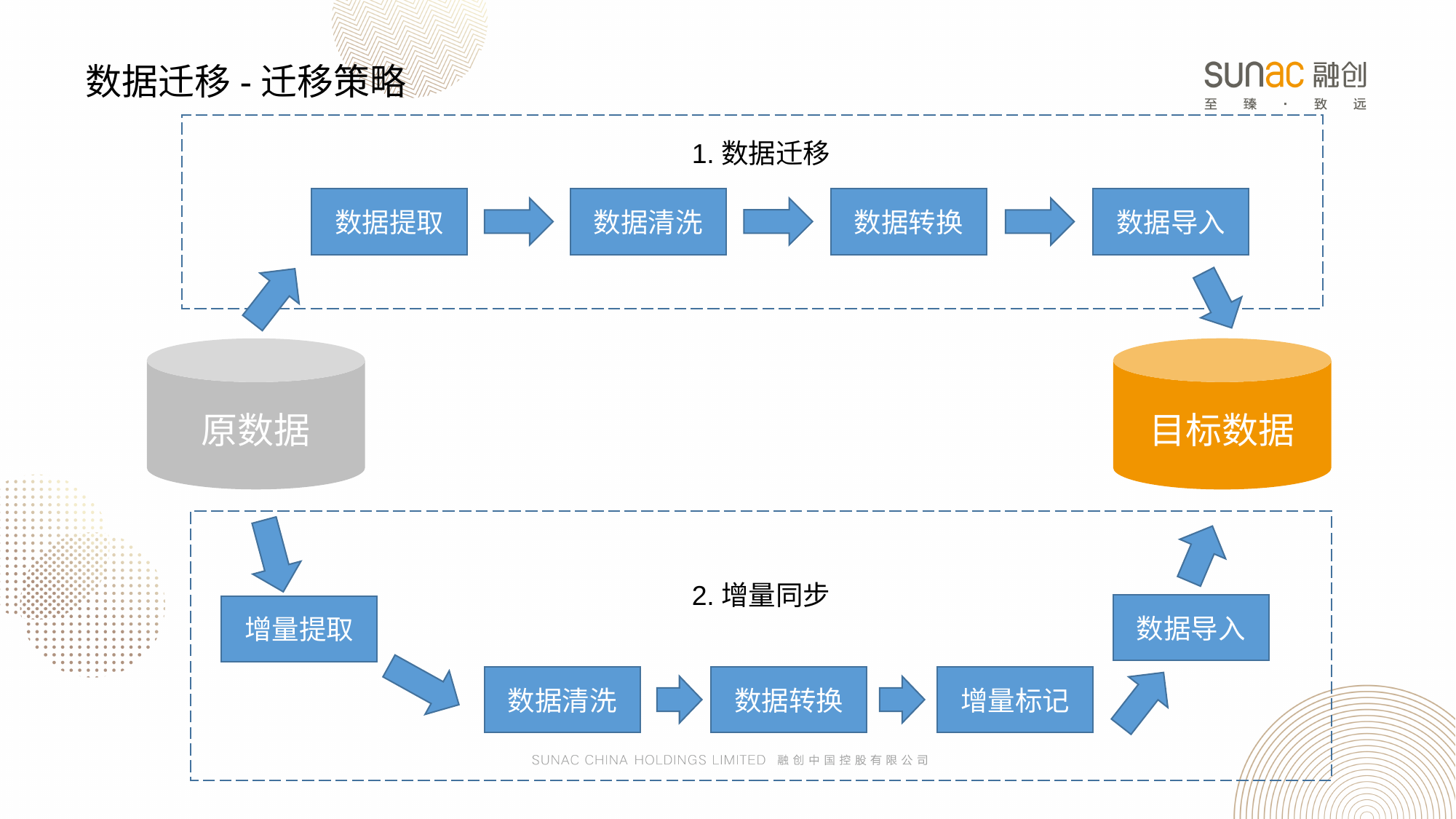

数据迁移-迁移策略

1.数据迁移
数据提取
数据清洗
数据转换
数据导入

目标数据

原数据

2.增量同步
数据导入
增量提取

数据清洗
数据转换
增量标记